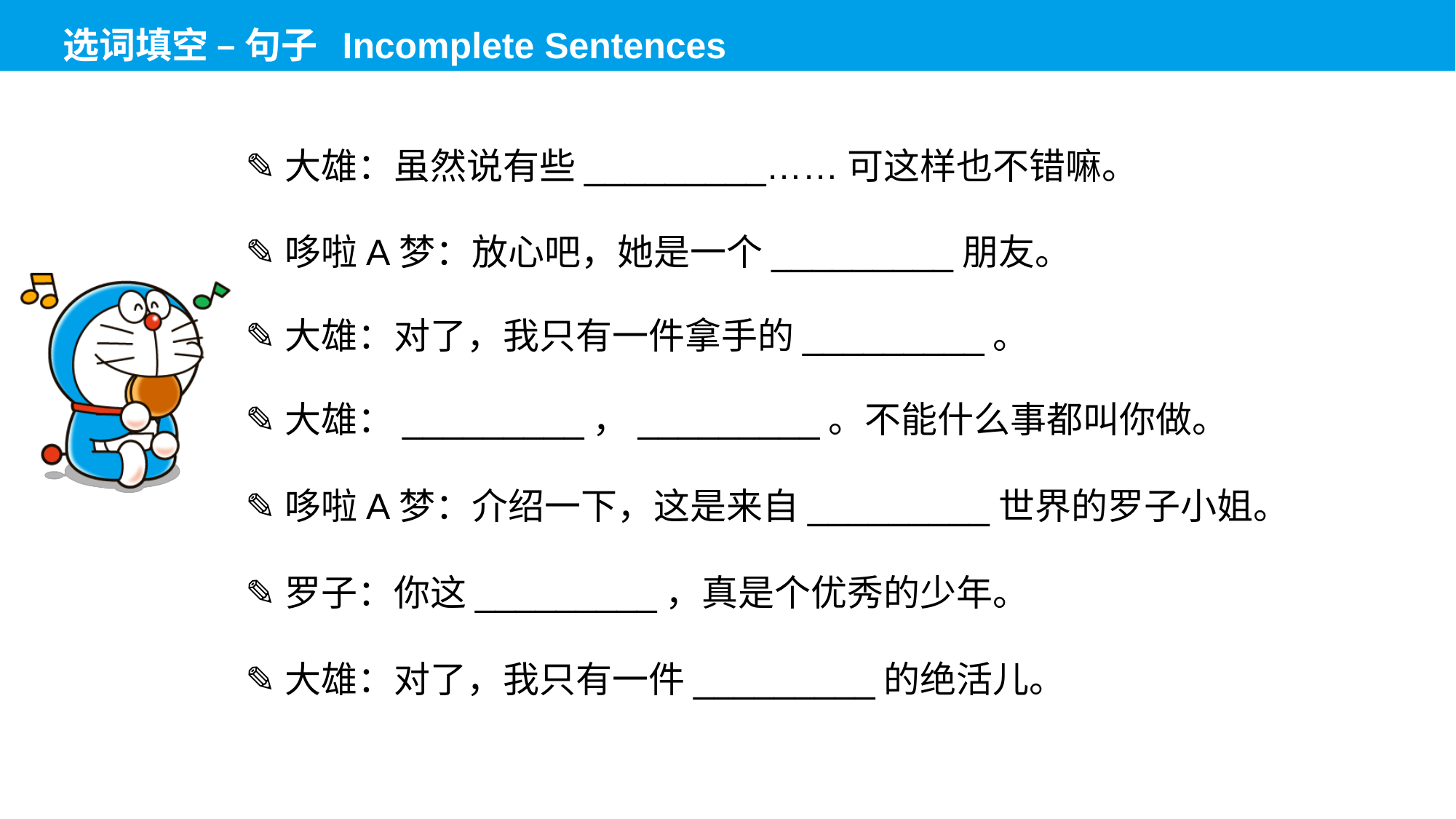

✎大雄：虽然说有些_________……可这样也不错嘛。
✎哆啦A梦：放心吧，她是一个_________朋友。
✎大雄：对了，我只有一件拿手的_________。
✎大雄：_________，_________。不能什么事都叫你做。
✎哆啦A梦：介绍一下，这是来自_________世界的罗子小姐。
✎罗子：你这_________，真是个优秀的少年。
✎大雄：对了，我只有一件_________的绝活儿。